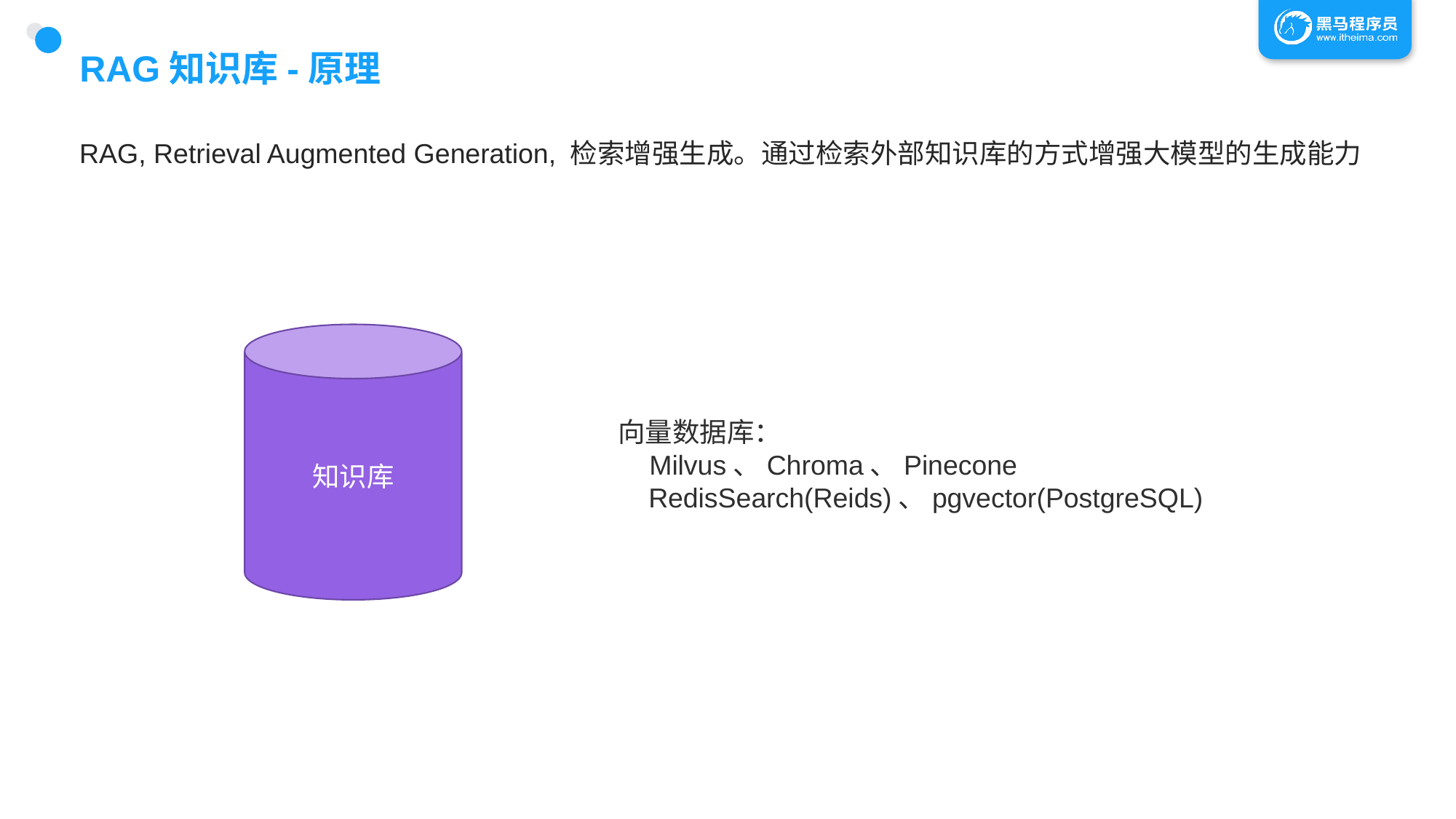

# RAG知识库-原理
RAG, Retrieval Augmented Generation, 检索增强生成。通过检索外部知识库的方式增强大模型的生成能力
知识库
向量数据库：
    Milvus、Chroma、Pinecone
    RedisSearch(Reids)、pgvector(PostgreSQL)